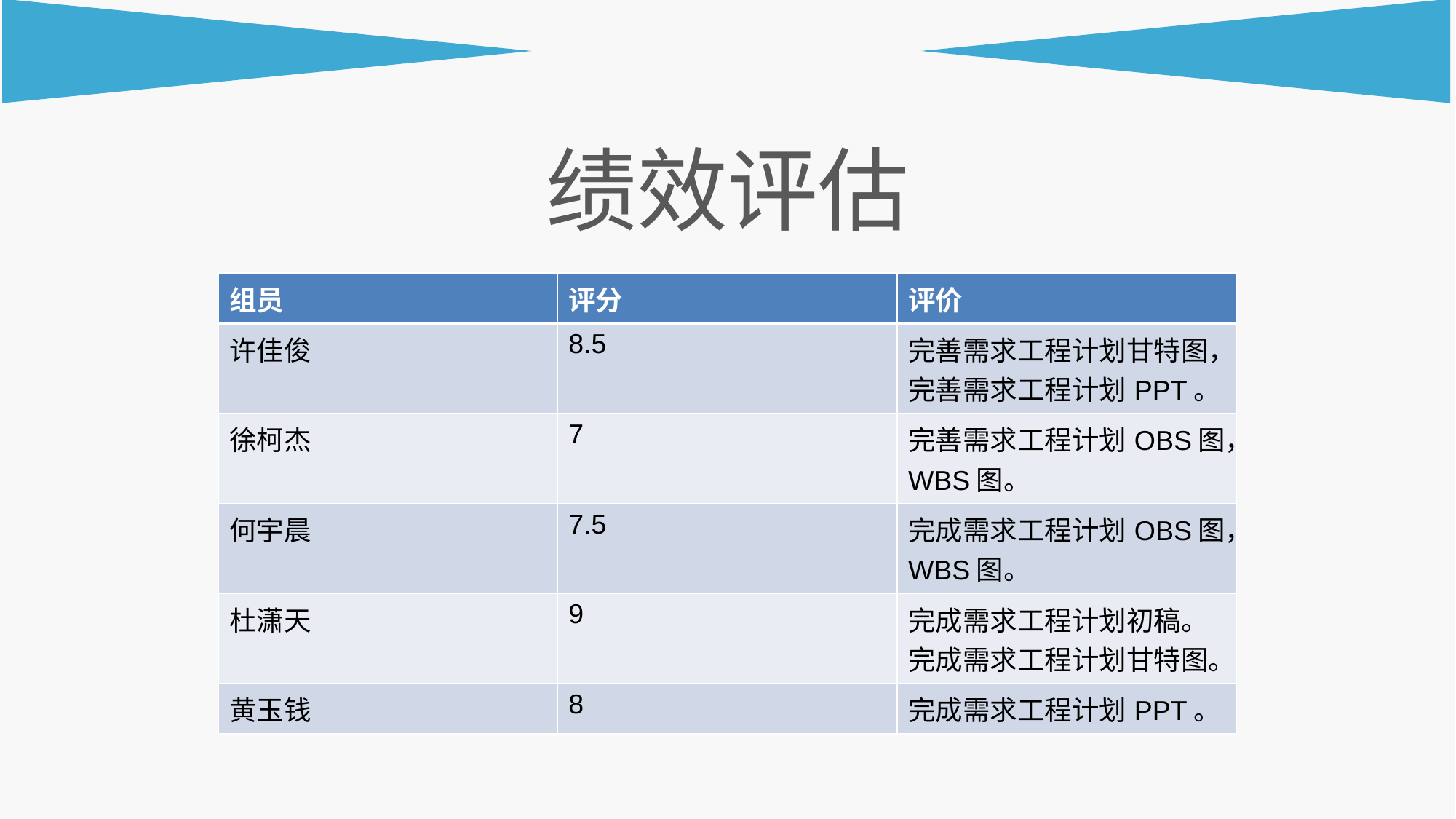

绩效评估
| 组员 | 评分 | 评价 |
| --- | --- | --- |
| 许佳俊 | 8.5 | 完善需求工程计划甘特图，完善需求工程计划PPT。 |
| 徐柯杰 | 7 | 完善需求工程计划OBS图，WBS图。 |
| 何宇晨 | 7.5 | 完成需求工程计划OBS图，WBS图。 |
| 杜潇天 | 9 | 完成需求工程计划初稿。完成需求工程计划甘特图。 |
| 黄玉钱 | 8 | 完成需求工程计划PPT。 |